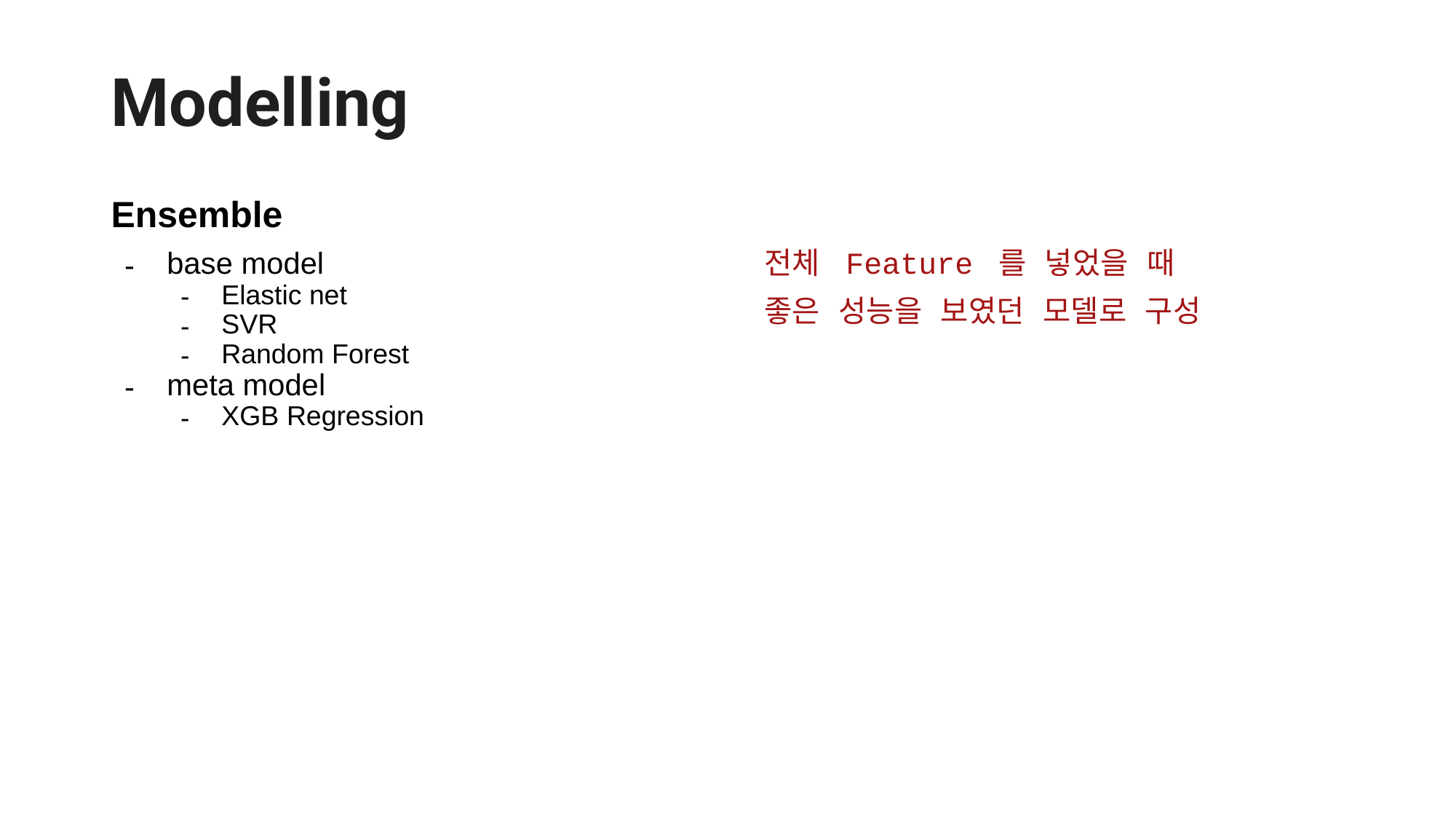

# Modelling
Ensemble
base model
Elastic net
SVR
Random Forest
meta model
XGB Regression
전체 Feature 를 넣었을 때
좋은 성능을 보였던 모델로 구성